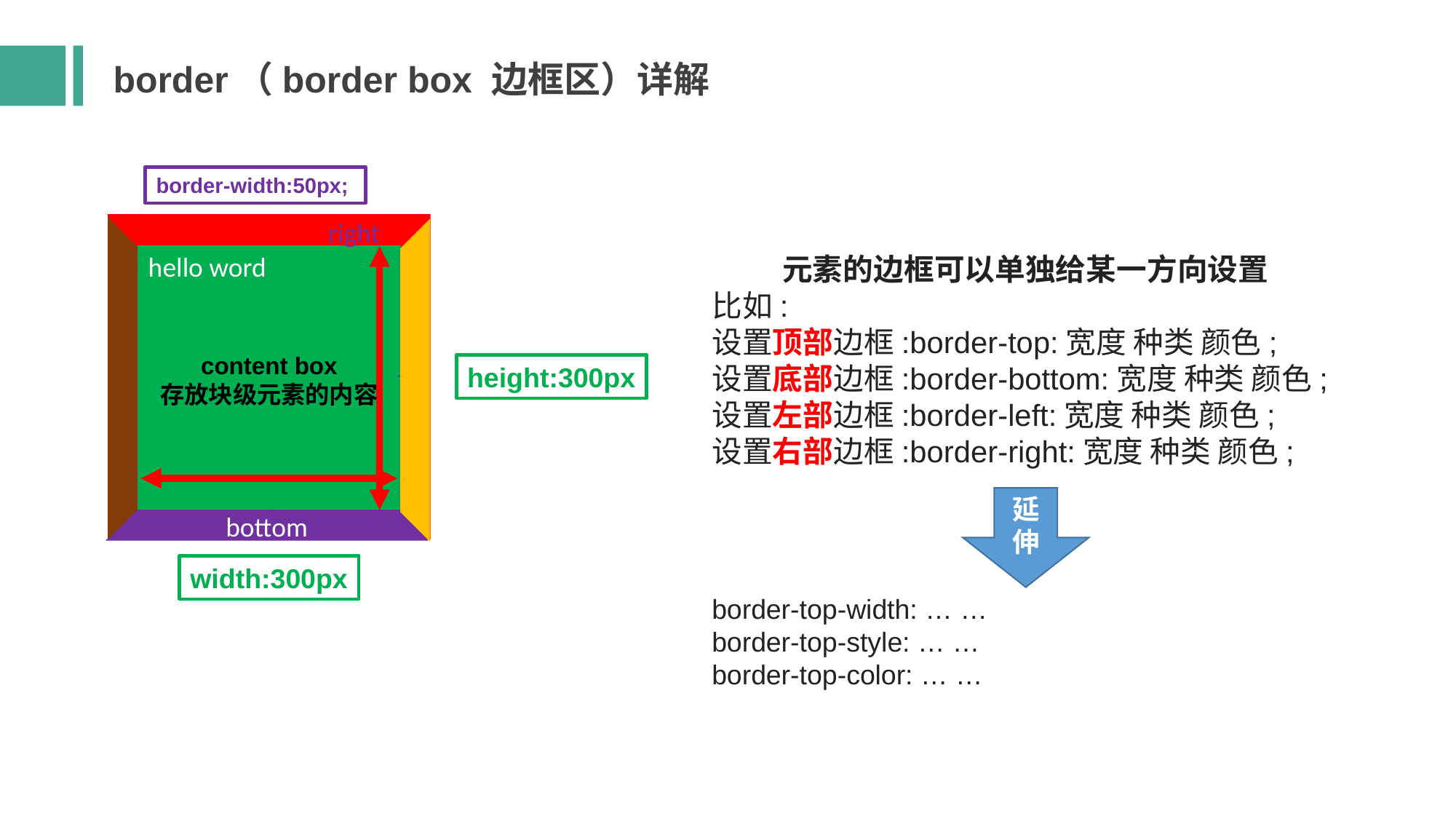

border（border box 边框区）详解
border-width:50px;

top
hello word
元素的边框可以单独给某一方向设置
比如:
设置顶部边框:border-top:宽度 种类 颜色;
设置底部边框:border-bottom:宽度 种类 颜色;
设置左部边框:border-left:宽度 种类 颜色;
设置右部边框:border-right:宽度 种类 颜色;
content box
存放块级元素的内容
height:300px
left
right
延伸
bottom
width:300px
border-top-width: … …
border-top-style: … …
border-top-color: … …